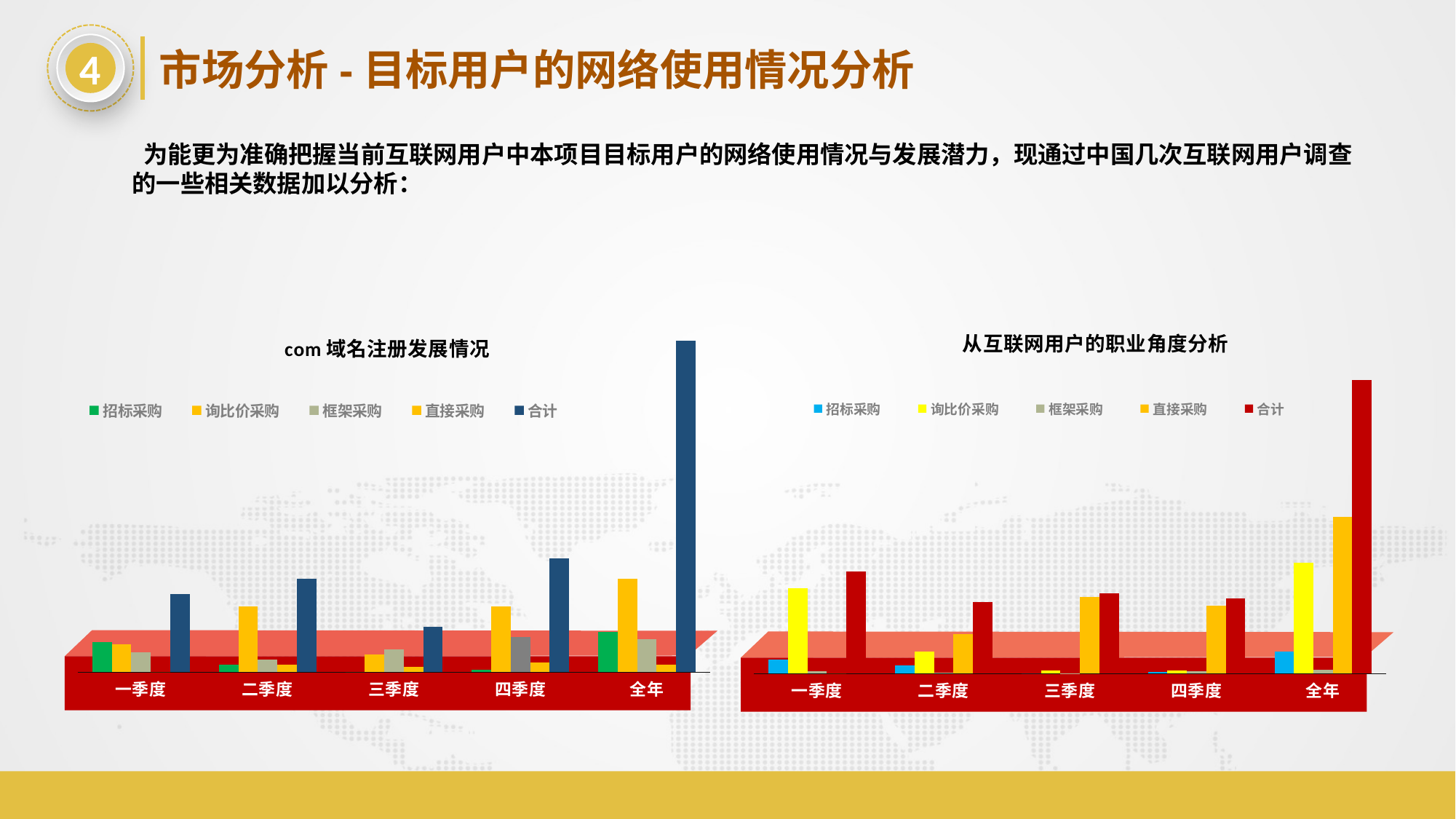

4

市场分析-目标用户的网络使用情况分析
 为能更为准确把握当前互联网用户中本项目目标用户的网络使用情况与发展潜力，现通过中国几次互联网用户调查的一些相关数据加以分析：

### Chart: com域名注册发展情况

| Category | 招标采购 | 询比价采购 | 框架采购 | 直接采购 | 合计 |
|---|---|---|---|---|---|
| 一季度 | 12.0 | 11.0 | 8.0 | 0.0 | 31.0 |
| 二季度 | 3.0 | 26.0 | 5.0 | 3.0 | 37.0 |
| 三季度 | 0.0 | 7.0 | 9.0 | 2.0 | 18.0 |
| 四季度 | 1.0 | 26.0 | 14.0 | 4.0 | 45.0 |
| 全年 | 16.0 | 37.0 | 13.0 | 3.0 | 131.0 |

### Chart: 从互联网用户的职业角度分析

| Category | 招标采购 | 询比价采购 | 框架采购 | 直接采购 | 合计 |
|---|---|---|---|---|---|
| 一季度 | 628.52 | 3902.75 | 116.17999999999999 | 0.0 | 4657.45 |
| 二季度 | 374.69 | 1005.7 | 59.0 | 1818.1699999999998 | 3257.56 |
| 三季度 | 0.0 | 139.88000000000002 | 8.27 | 3502.24 | 3650.3900000000003 |
| 四季度 | 80.0 | 141.742 | 102.081 | 3107.2599999999998 | 3431.08 |
| 全年 | 1003.22 | 5054.1900000000005 | 183.45000000000002 | 7153.39 | 13394.230000000001 |